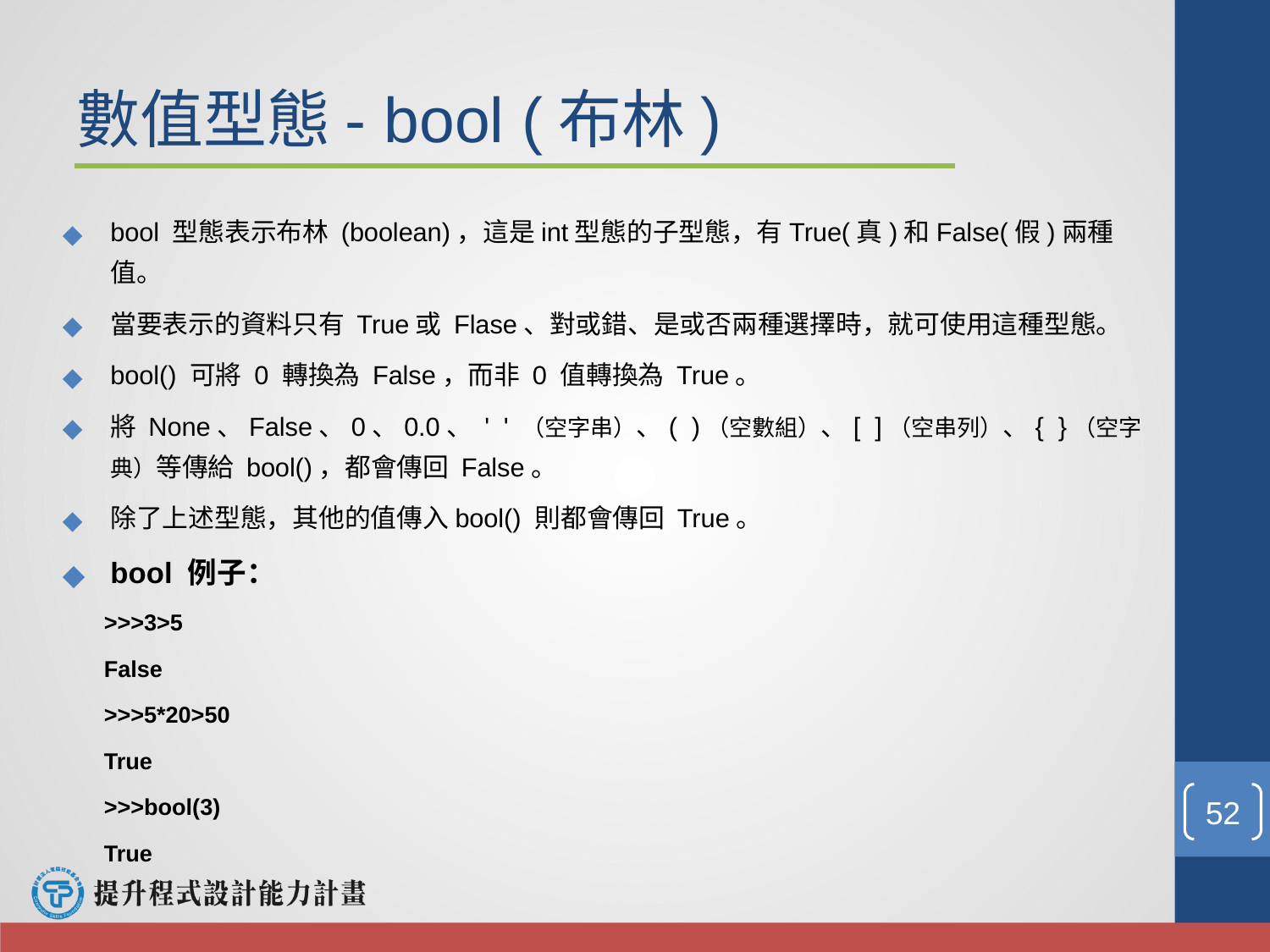

# 數值型態- bool (布林)
bool 型態表示布林 (boolean)，這是int型態的子型態，有True(真)和False(假)兩種值。
當要表示的資料只有 True或 Flase、對或錯、是或否兩種選擇時，就可使用這種型態。
bool() 可將 0 轉換為 False，而非 0 值轉換為 True。
將 None、False、0、0.0、 '  ' （空字串）、(  )（空數組）、[  ]（空串列）、{  }（空字典）等傳給 bool()，都會傳回 False。
除了上述型態，其他的值傳入bool() 則都會傳回 True。
bool 例子：
>>>3>5
False
>>>5*20>50
True
>>>bool(3)
True

52